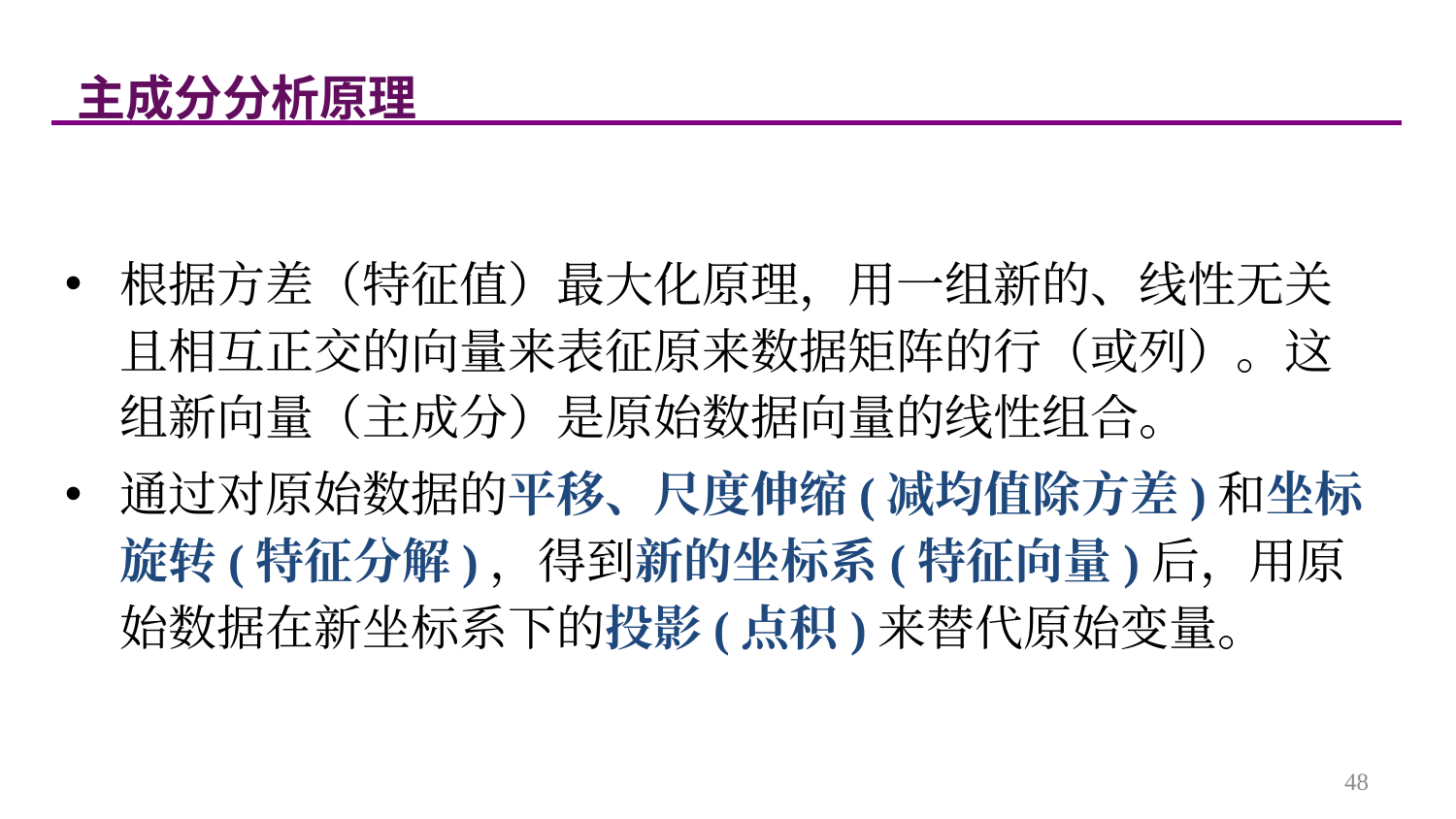

主成分分析原理
根据方差（特征值）最大化原理，用一组新的、线性无关且相互正交的向量来表征原来数据矩阵的行（或列）。这组新向量（主成分）是原始数据向量的线性组合。
通过对原始数据的平移、尺度伸缩(减均值除方差)和坐标旋转(特征分解)，得到新的坐标系(特征向量)后，用原始数据在新坐标系下的投影(点积)来替代原始变量。
48